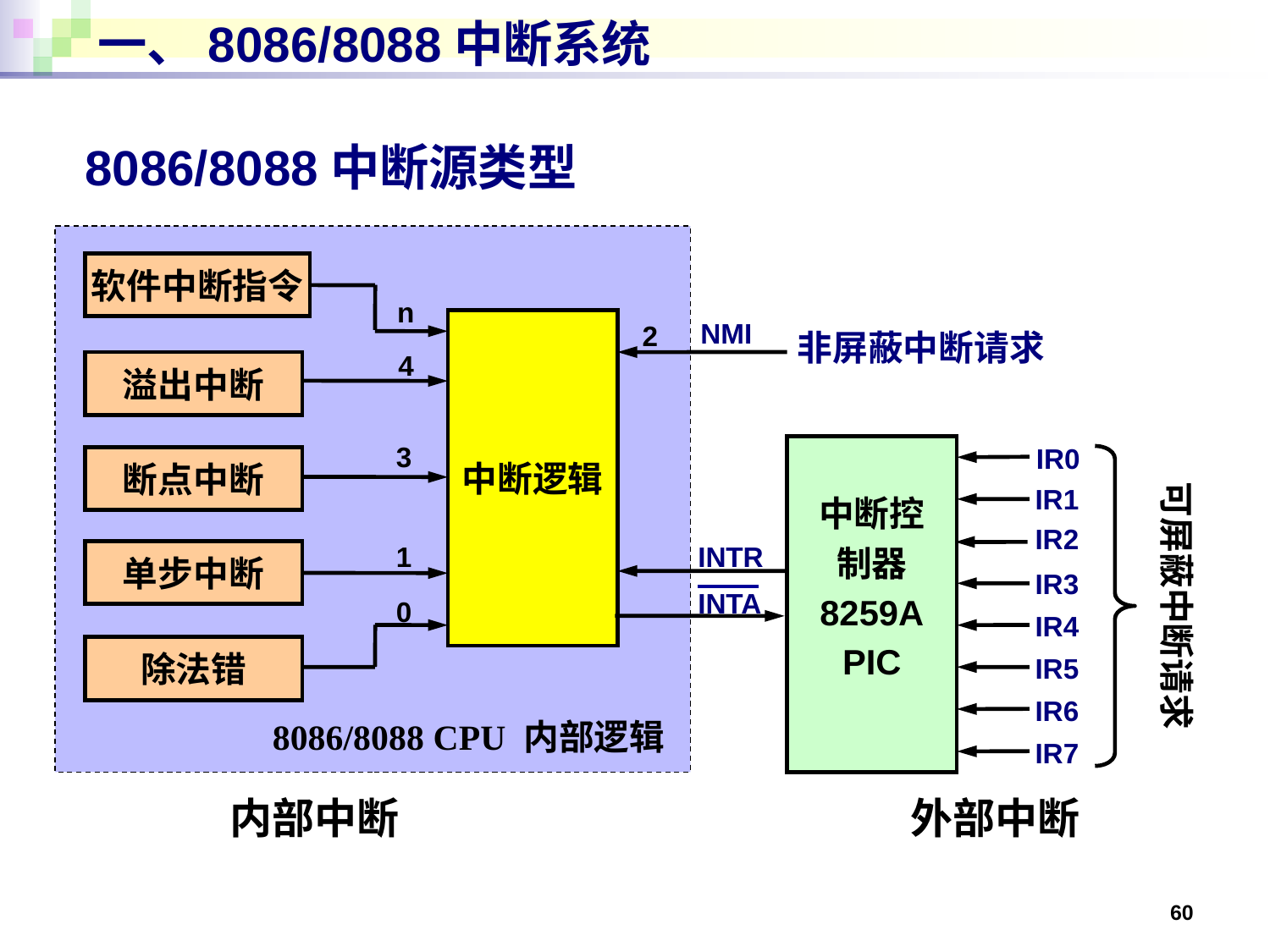

# 一、8086/8088中断系统
8086/8088中断源类型

软件中断指令

n
中断逻辑
NMI
2
非屏蔽中断请求

溢出中断

4

中断控
制器
8259A
PIC
IR0

3
断点中断
可屏蔽中断请求

IR1

IR2
INTR
单步中断

1
IR3

INTA
0
IR4

除法错
IR5

IR6

8086/8088 CPU 内部逻辑
IR7

内部中断
外部中断
60